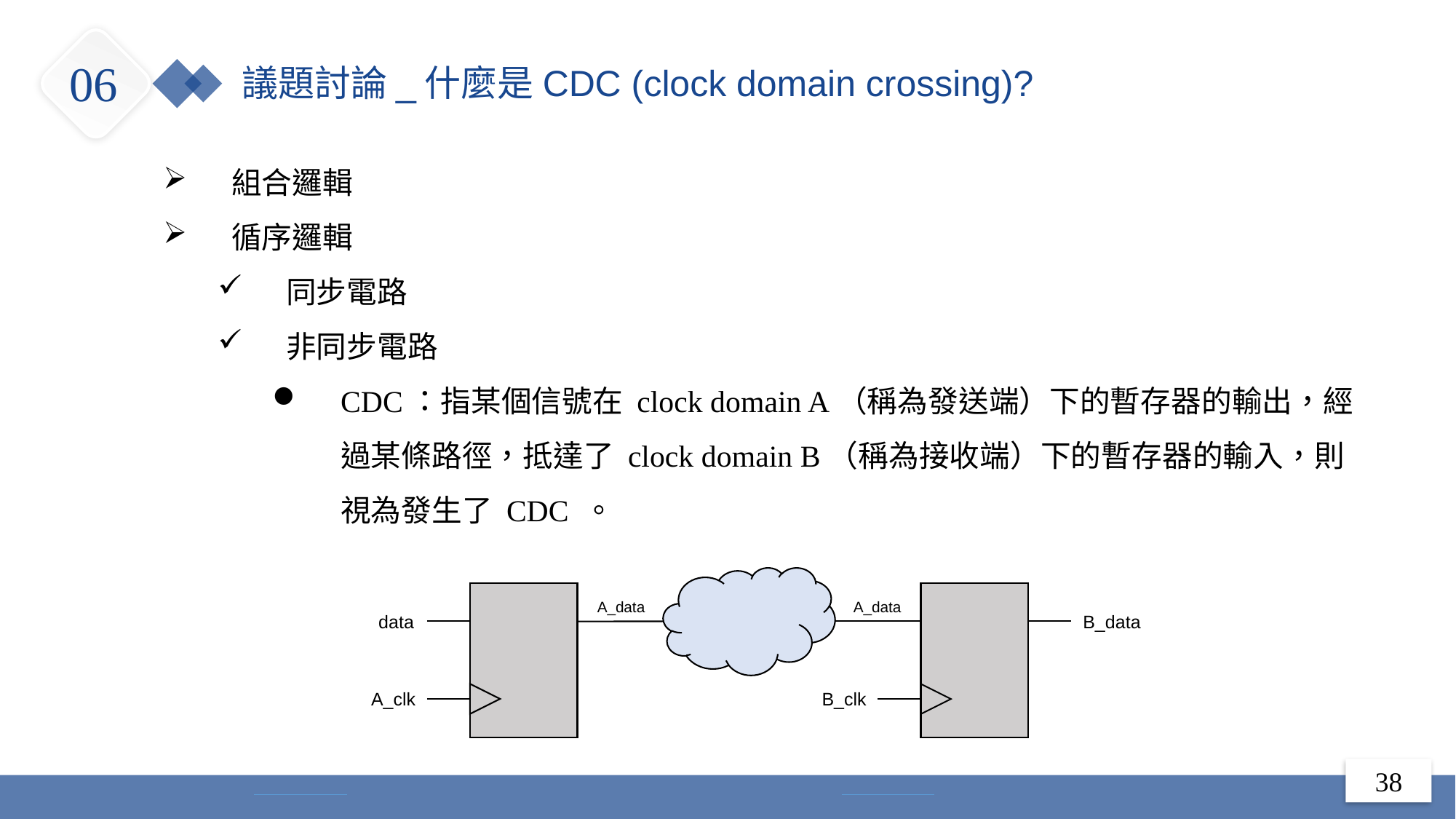

06
議題討論_什麼是CDC (clock domain crossing)?

組合邏輯
循序邏輯
同步電路
非同步電路
CDC：指某個信號在 clock domain A（稱為發送端）下的暫存器的輸出，經過某條路徑，抵達了 clock domain B（稱為接收端）下的暫存器的輸入，則視為發生了 CDC 。

A_data
A_data
data
B_data
A_clk
B_clk
38